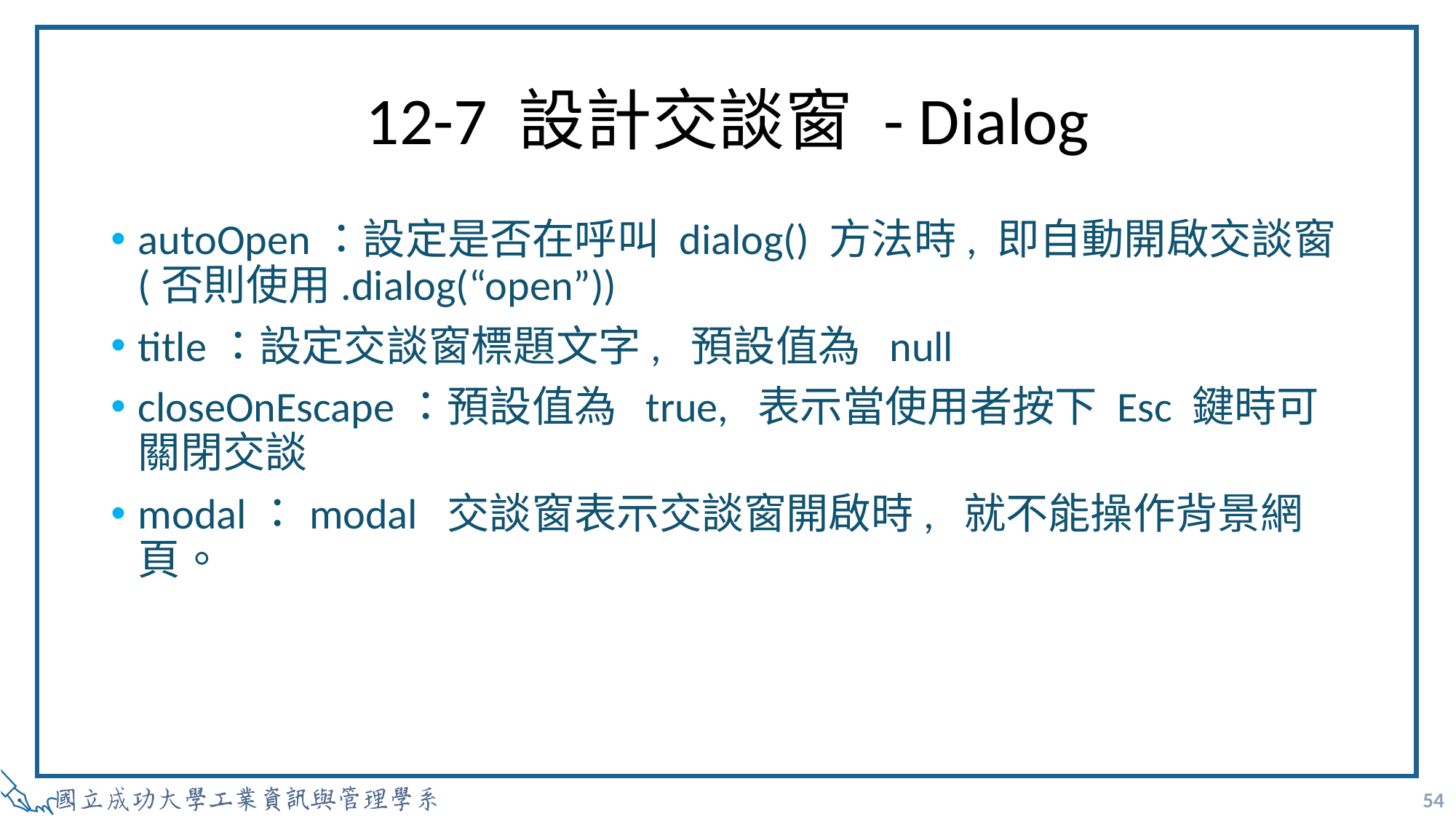

# 12-7 設計交談窗 - Dialog
autoOpen：設定是否在呼叫 dialog() 方法時, 即自動開啟交談窗(否則使用.dialog(“open”))
title：設定交談窗標題文字,  預設值為  null
closeOnEscape：預設值為  true,  表示當使用者按下 Esc 鍵時可關閉交談
modal：modal  交談窗表示交談窗開啟時,  就不能操作背景網頁。
54